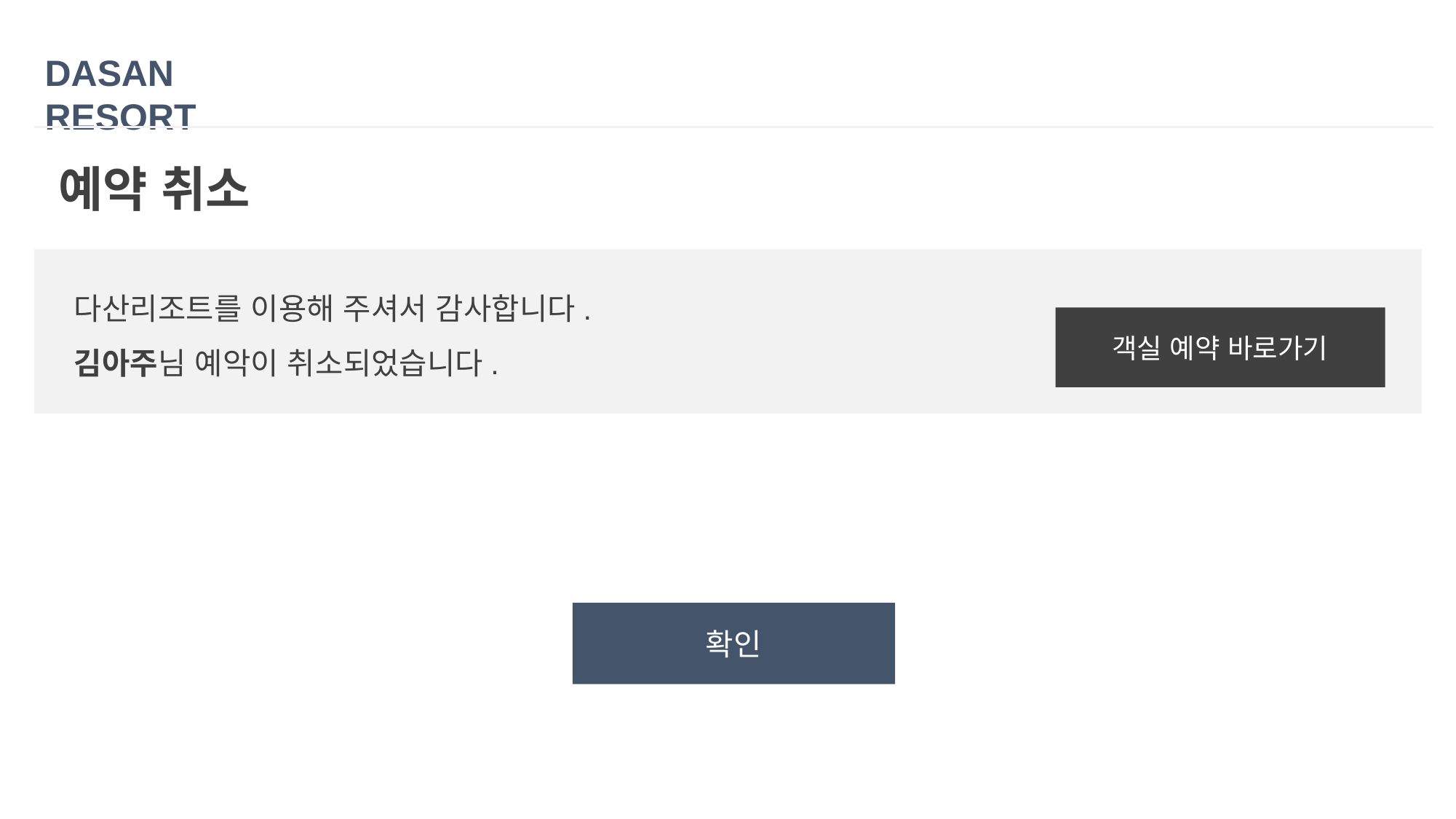

DASAN RESORT
예약 취소

다산리조트를 이용해 주셔서 감사합니다.
김아주님 예악이 취소되었습니다.
객실 예약 바로가기
확인